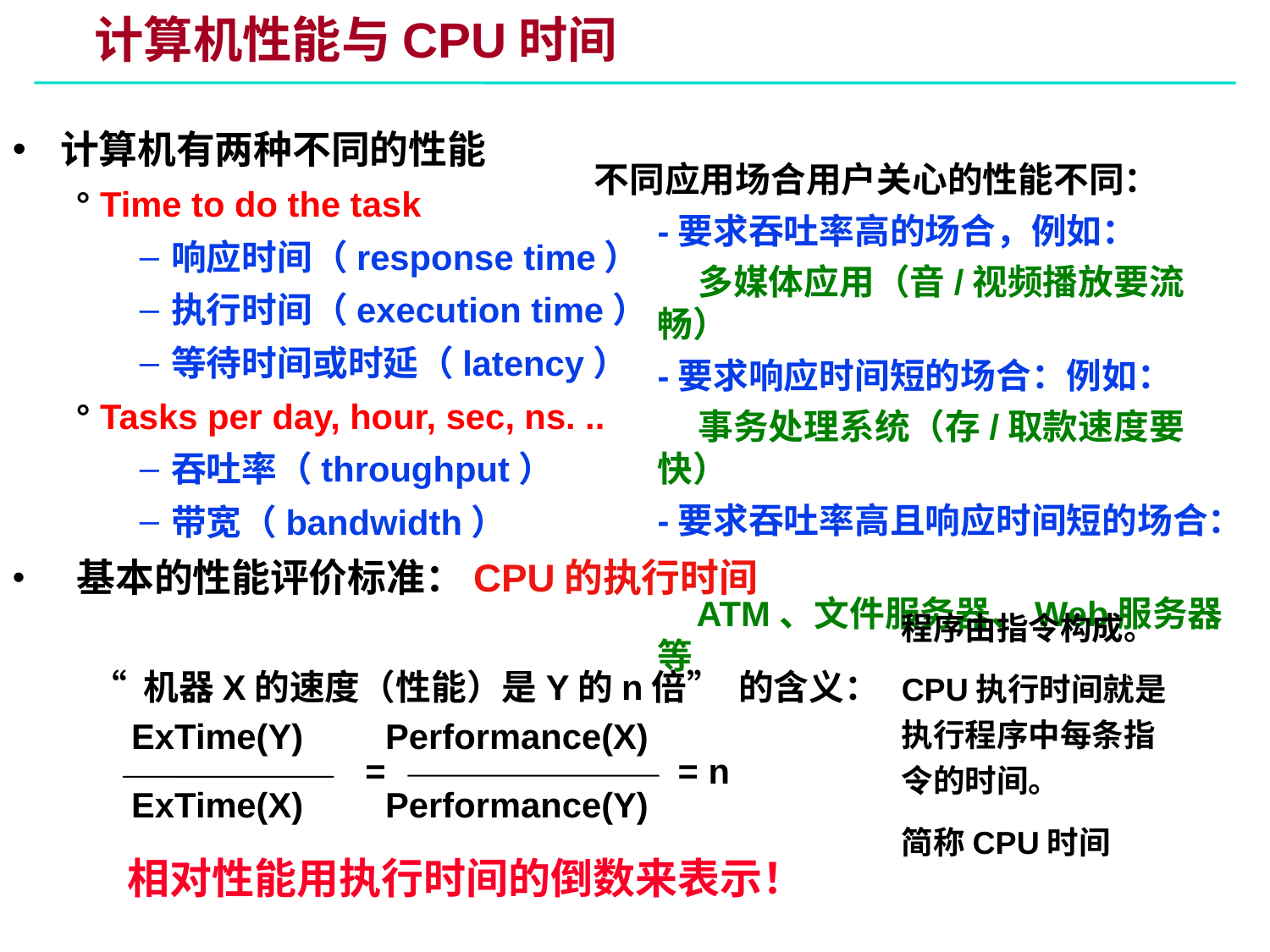

# 计算机性能与CPU时间
计算机有两种不同的性能
° Time to do the task
响应时间（response time）
执行时间（execution time）
等待时间或时延（latency）
° Tasks per day, hour, sec, ns. ..
吞吐率（throughput）
带宽（bandwidth）
 基本的性能评价标准：CPU的执行时间
不同应用场合用户关心的性能不同：
-要求吞吐率高的场合，例如：
    多媒体应用（音/视频播放要流畅）
-要求响应时间短的场合：例如：
    事务处理系统（存/取款速度要快）
-要求吞吐率高且响应时间短的场合：
    ATM、文件服务器、Web服务器等
程序由指令构成。
CPU执行时间就是执行程序中每条指令的时间。
简称CPU时间
“ 机器X的速度（性能）是Y的n倍”  的含义：
	ExTime(Y) 	Performance(X)
	                        =                              = n
	ExTime(X)	Performance(Y)

相对性能用执行时间的倒数来表示！